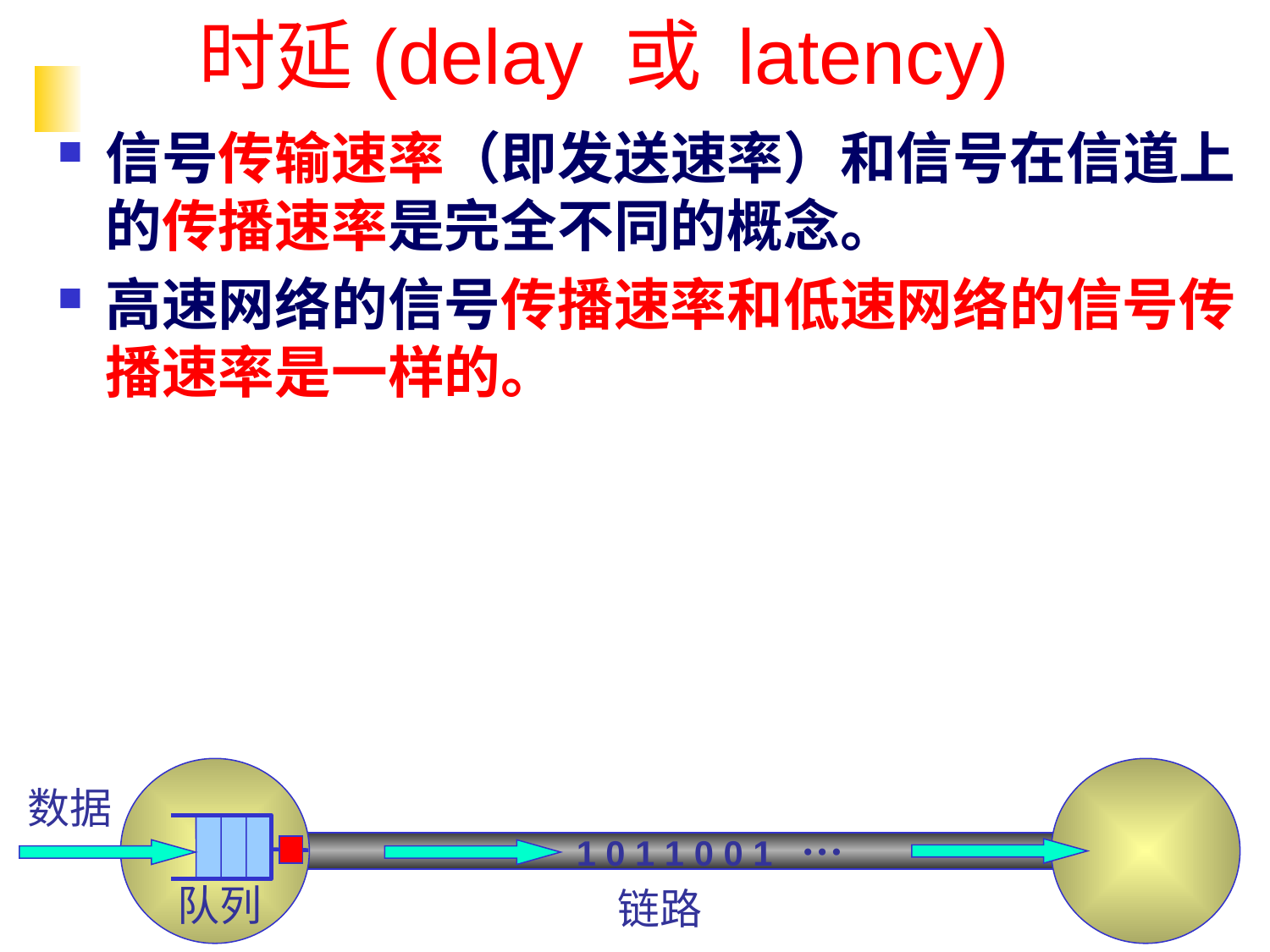

时延(delay 或 latency)
信号传输速率（即发送速率）和信号在信道上的传播速率是完全不同的概念。
高速网络的信号传播速率和低速网络的信号传播速率是一样的。

数据
…

1 0 1 1 0 0 1

队列
链路